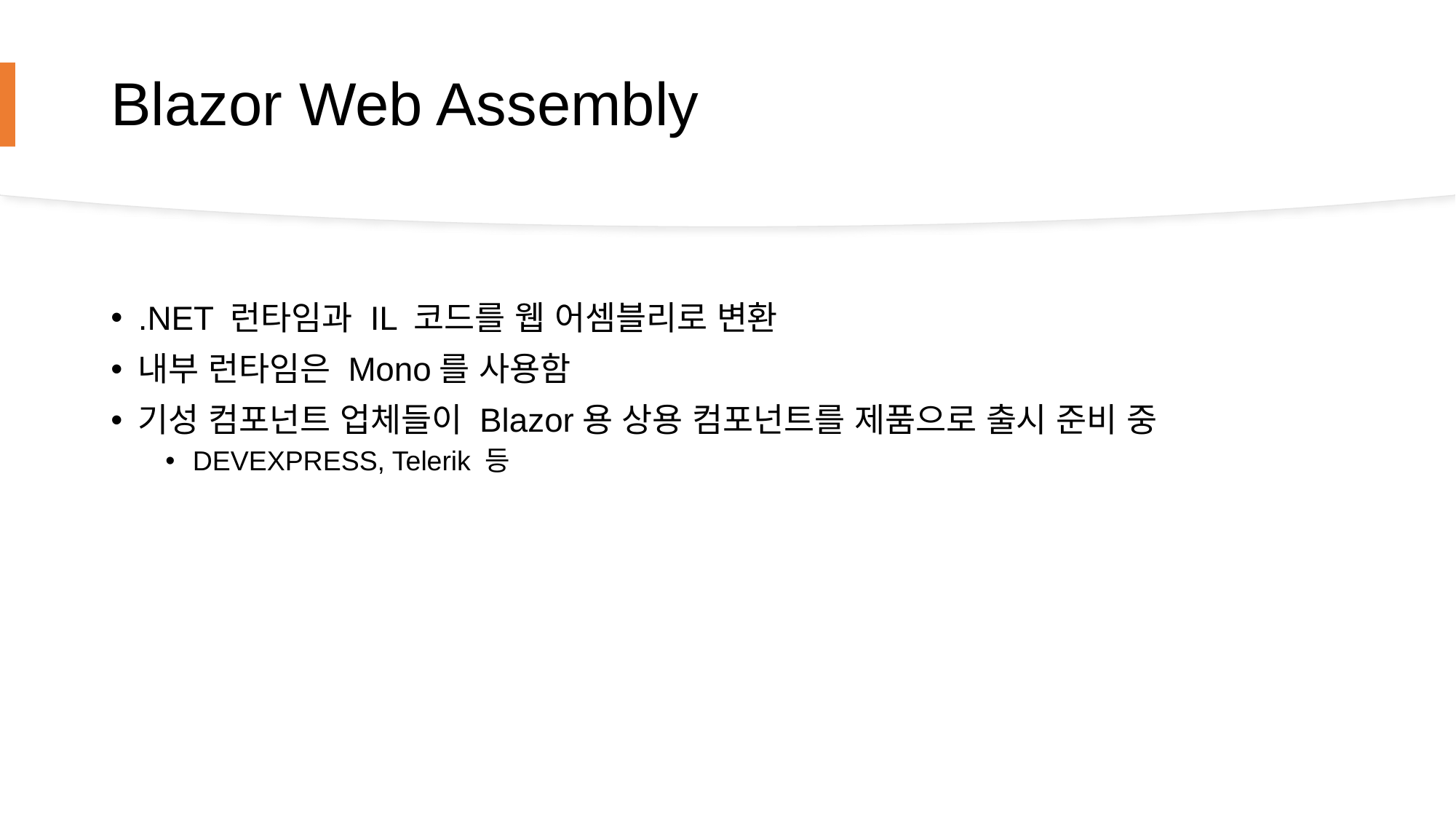

# Blazor Web Assembly

.NET 런타임과 IL 코드를 웹 어셈블리로 변환
내부 런타임은 Mono를 사용함
기성 컴포넌트 업체들이 Blazor용 상용 컴포넌트를 제품으로 출시 준비 중
DEVEXPRESS, Telerik 등